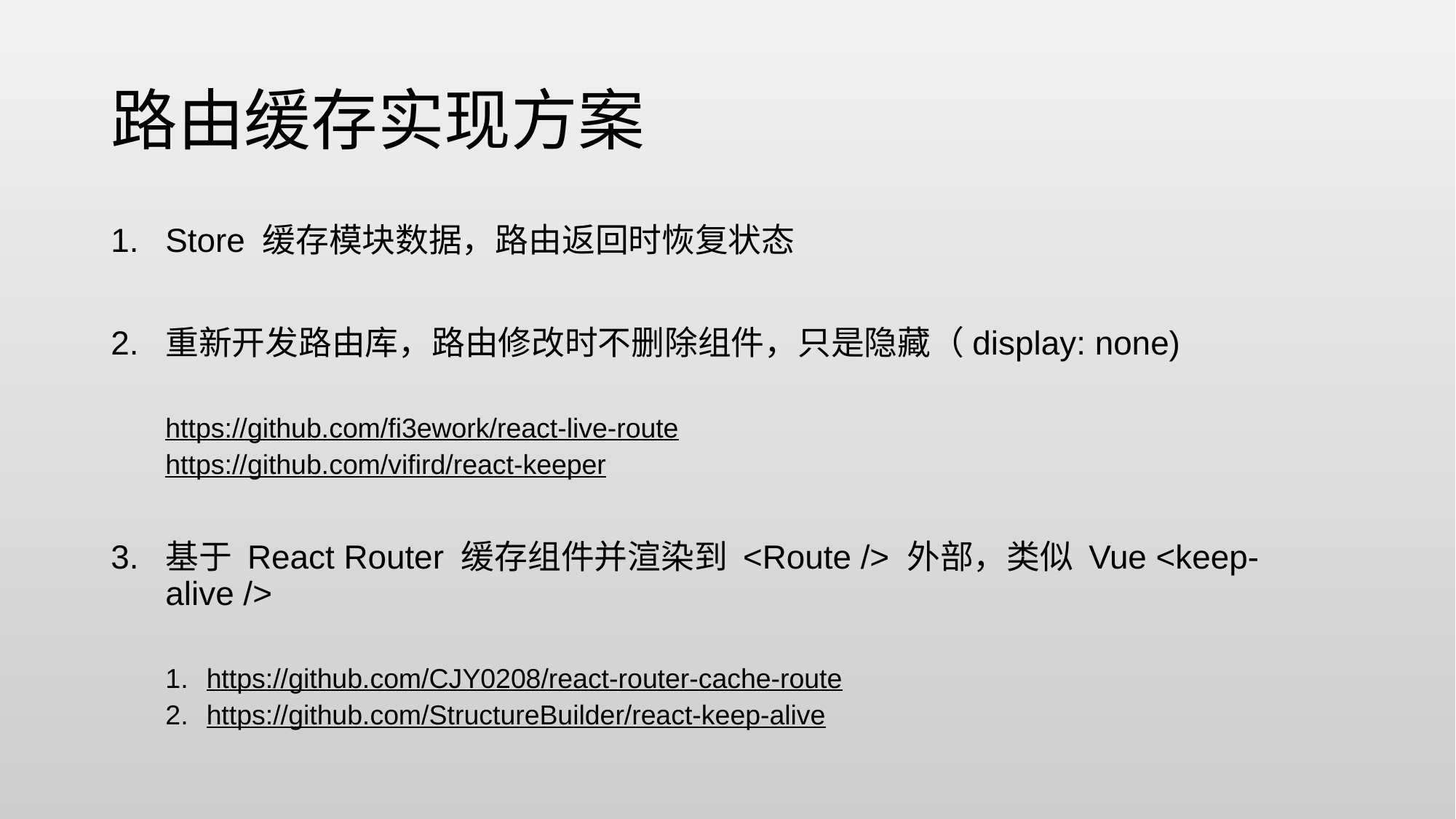

# 路由缓存实现方案
Store 缓存模块数据，路由返回时恢复状态

重新开发路由库，路由修改时不删除组件，只是隐藏（display: none)

https://github.com/fi3ework/react-live-route
https://github.com/vifird/react-keeper

基于 React Router 缓存组件并渲染到 <Route /> 外部，类似 Vue <keep-alive />

https://github.com/CJY0208/react-router-cache-route
https://github.com/StructureBuilder/react-keep-alive